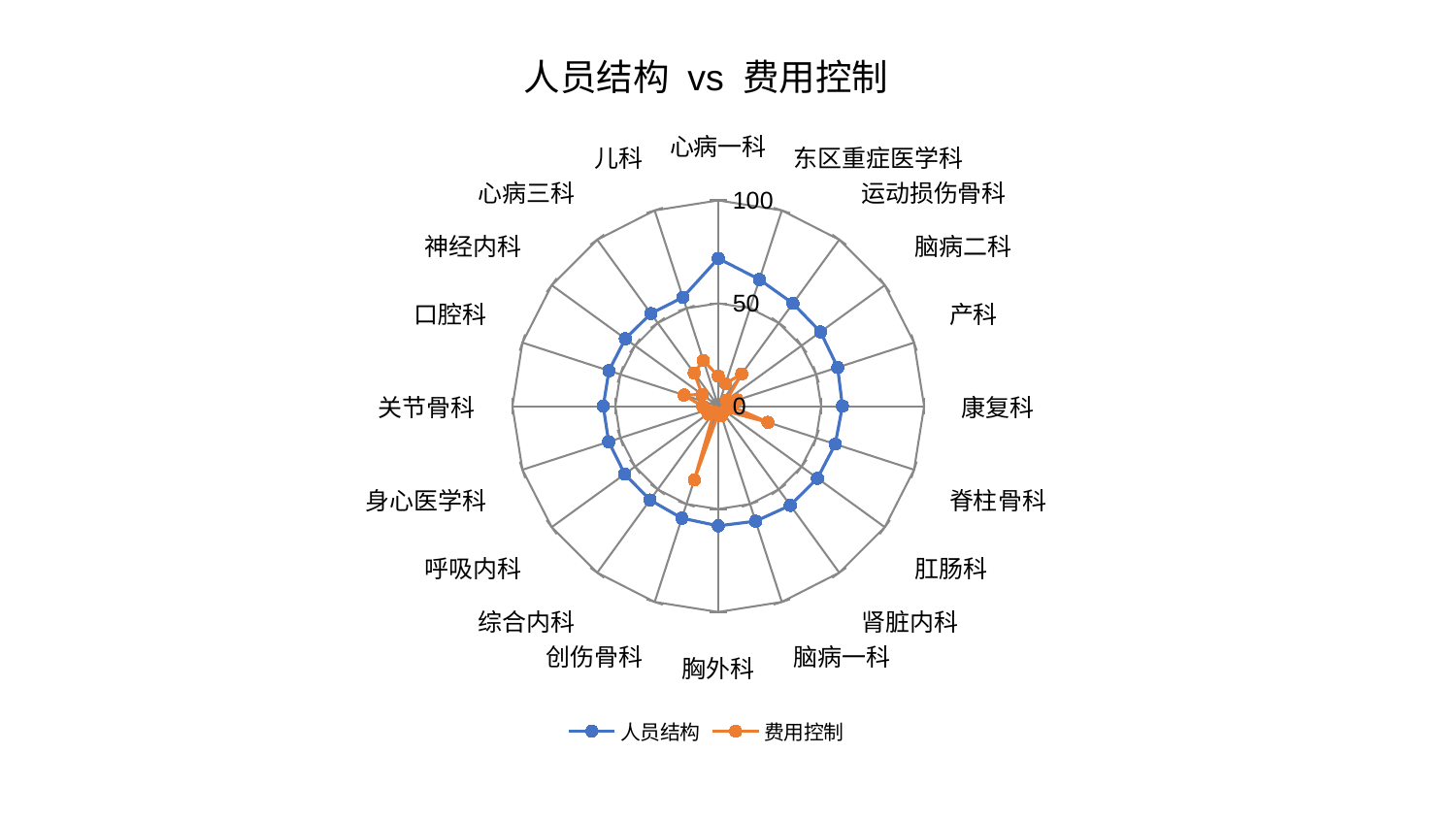

### Chart: 人员结构 vs 费用控制

| Category | 人员结构 | 费用控制 |
|---|---|---|
| 心病一科 | 71.80102454058809 | 14.630723067270617 |
| 东区重症医学科 | 64.72393646639121 | 11.493249657512687 |
| 运动损伤骨科 | 61.73069176303306 | 19.435782743508373 |
| 脑病二科 | 61.390987838811206 | 4.971896382182092 |
| 产科 | 60.99977337172661 | 9.794328520663568 |
| 康复科 | 60.31609474443549 | 6.243208242765412 |
| 脊柱骨科 | 59.74802801559003 | 25.394412940462793 |
| 肛肠科 | 59.57345509314078 | 3.8590450878063933 |
| 肾脏内科 | 59.564213537197915 | 3.912412293640398 |
| 脑病一科 | 58.764408489392665 | 5.02387546484735 |
| 胸外科 | 58.14552484286913 | 3.760074326107125 |
| 创伤骨科 | 57.21668318757657 | 37.67994119086728 |
| 综合内科 | 56.36418673578585 | 3.499433740689792 |
| 呼吸内科 | 56.13814176735663 | 6.234242250623589 |
| 身心医学科 | 55.99219094451291 | 6.055839122680888 |
| 关节骨科 | 55.86446162323718 | 7.6145196896804475 |
| 口腔科 | 55.83873044004492 | 17.510909068209628 |
| 神经内科 | 55.79644964625847 | 9.606915086948021 |
| 心病三科 | 55.658948244677575 | 19.96134264856486 |
| 儿科 | 55.588325423184706 | 23.457267490493503 |
25